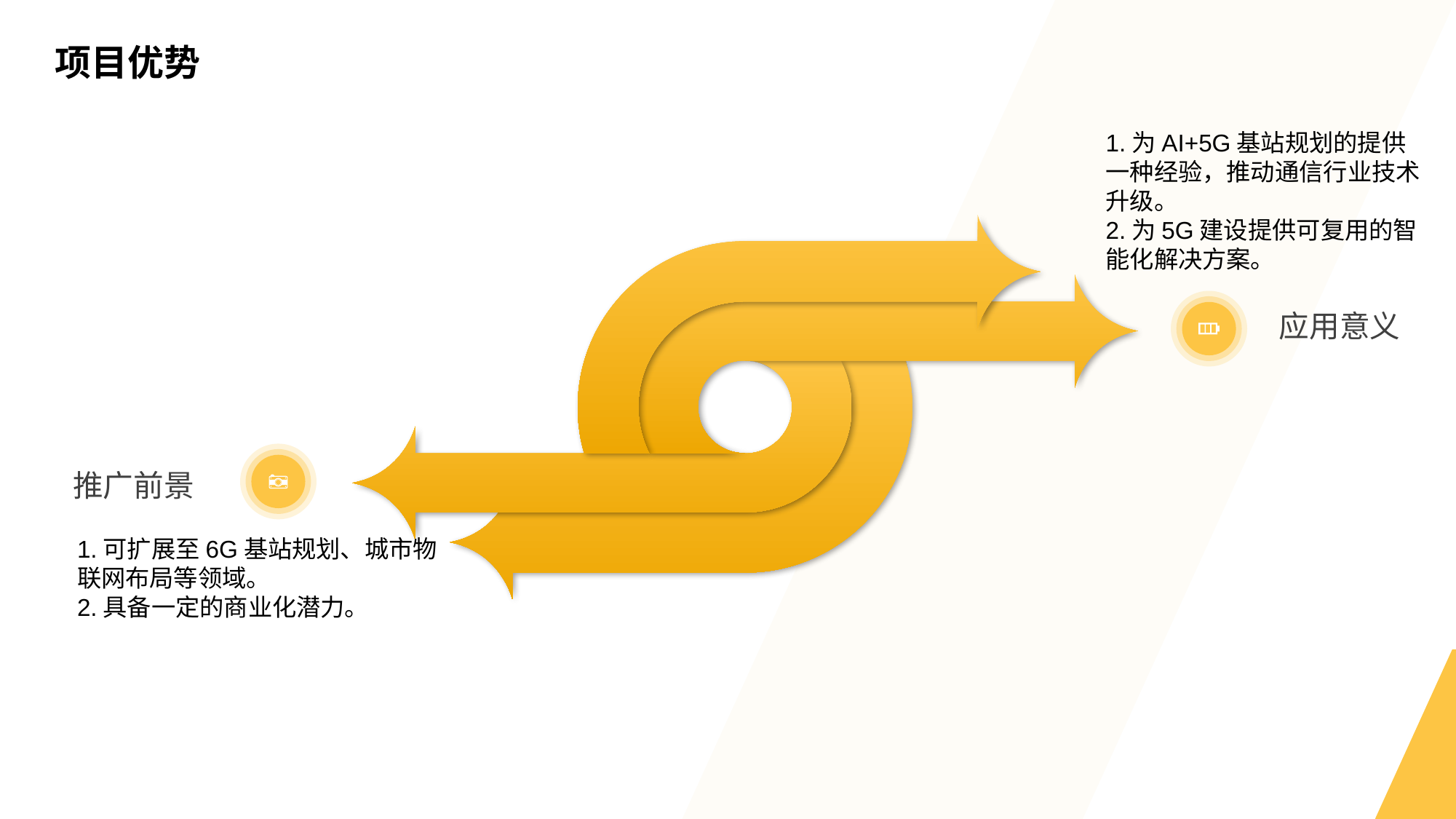

项目优势

1.为AI+5G基站规划的提供一种经验，推动通信行业技术升级。
2.为5G建设提供可复用的智能化解决方案。

应用意义

推广前景
1.可扩展至6G基站规划、城市物联网布局等领域。
2.具备一定的商业化潜力。